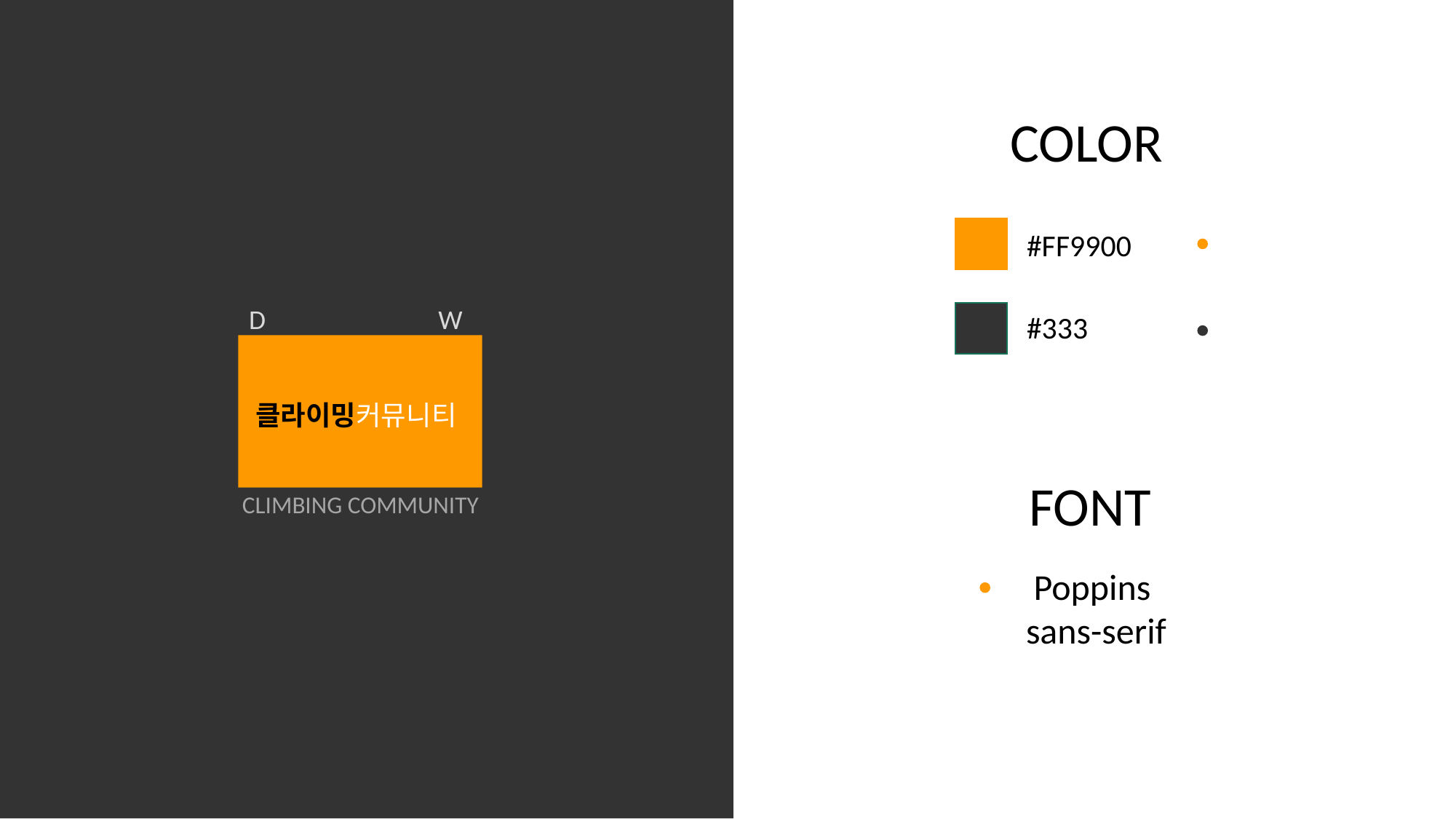

COLOR

#FF9900

D                            W

#333

클라이밍커뮤니티
FONT
CLIMBING COMMUNITY
Poppins
sans-serif